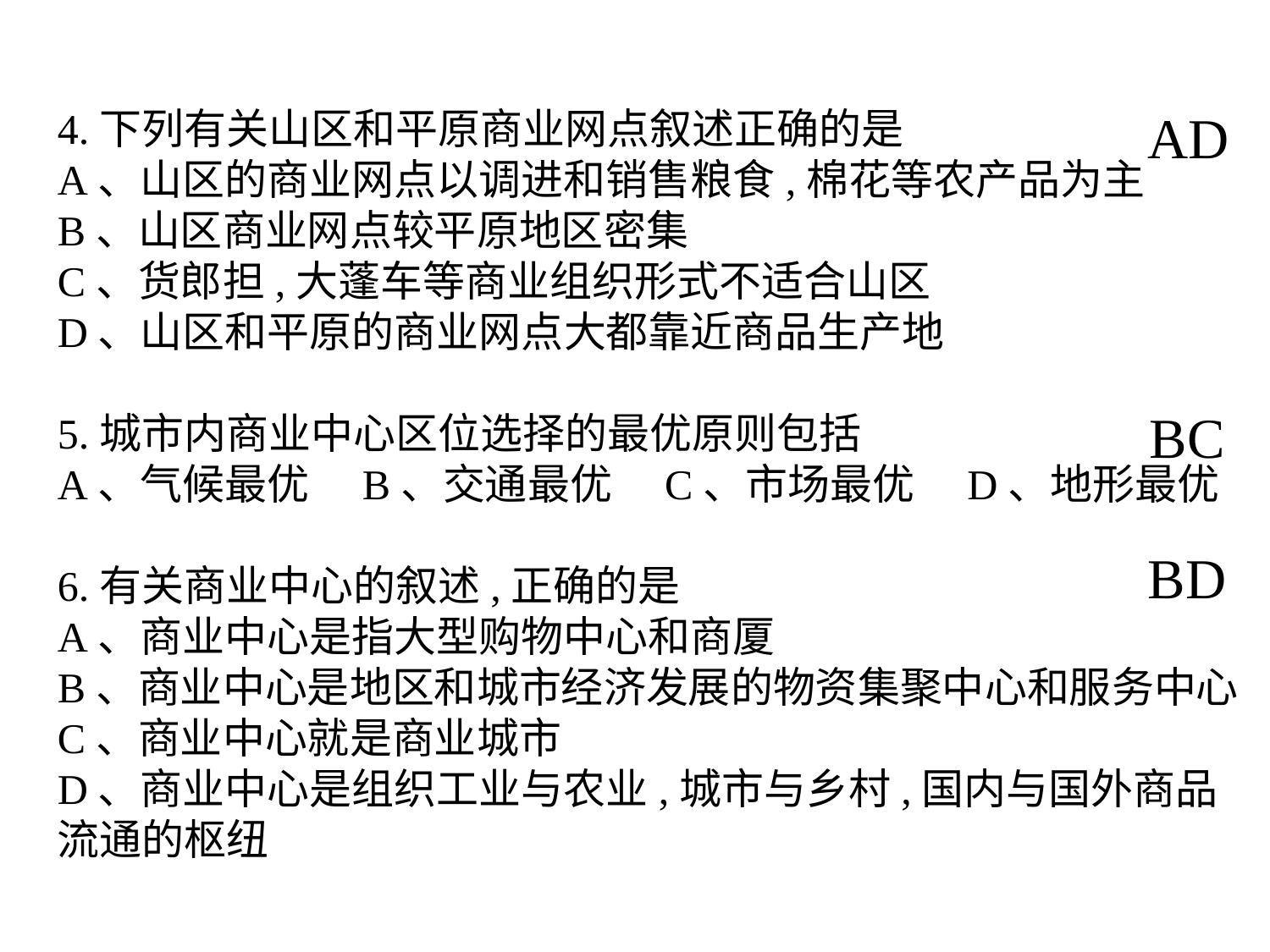

4.下列有关山区和平原商业网点叙述正确的是
A、山区的商业网点以调进和销售粮食,棉花等农产品为主
B、山区商业网点较平原地区密集
C、货郎担,大蓬车等商业组织形式不适合山区
D、山区和平原的商业网点大都靠近商品生产地

5.城市内商业中心区位选择的最优原则包括
A、气候最优　B、交通最优　C、市场最优　D、地形最优

6.有关商业中心的叙述,正确的是
A、商业中心是指大型购物中心和商厦
B、商业中心是地区和城市经济发展的物资集聚中心和服务中心
C、商业中心就是商业城市
D、商业中心是组织工业与农业,城市与乡村,国内与国外商品流通的枢纽
AD
BC
BD